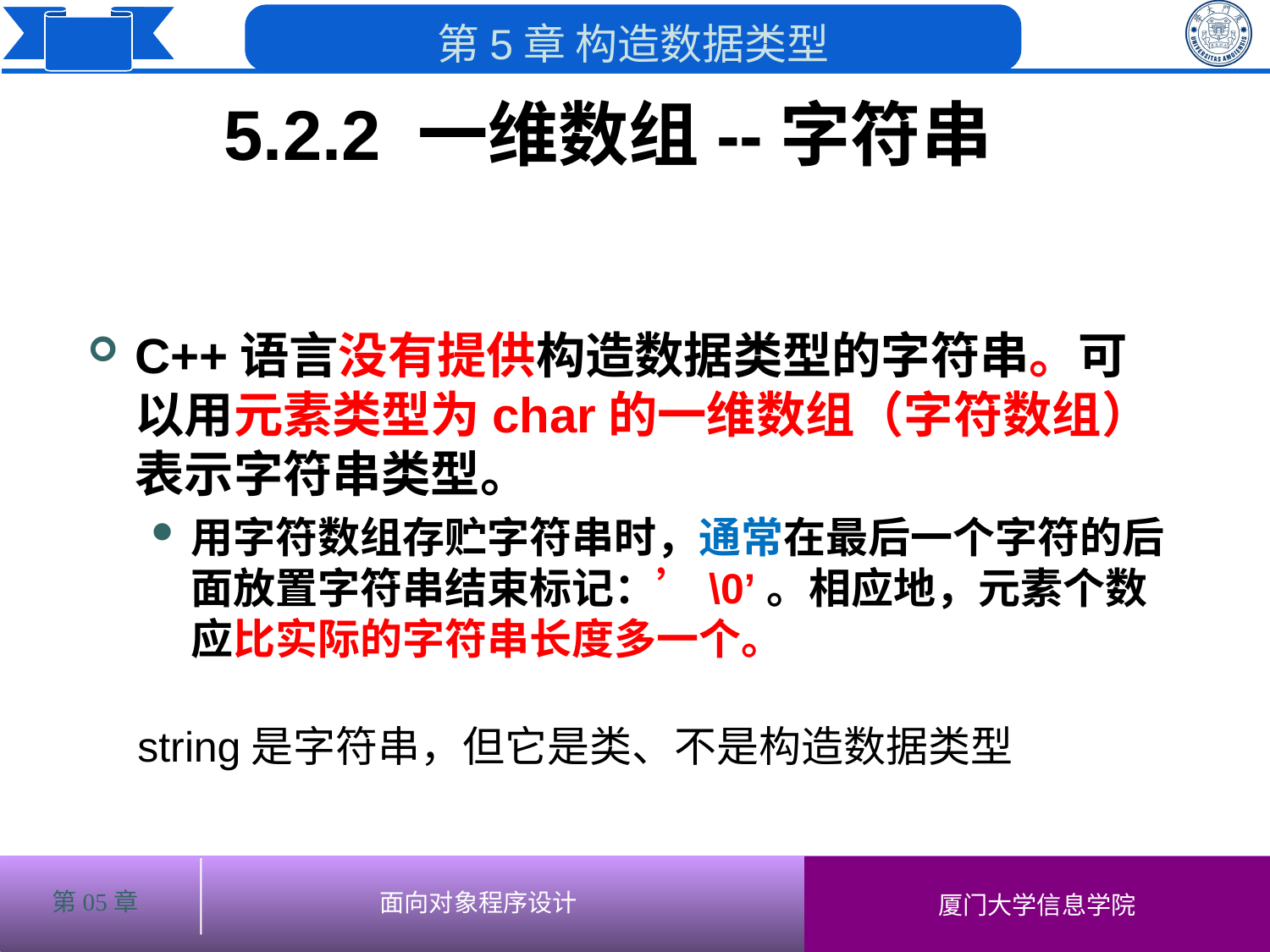

5.2.2 一维数组--字符串
# C++语言没有提供构造数据类型的字符串。可以用元素类型为char的一维数组（字符数组）表示字符串类型。
用字符数组存贮字符串时，通常在最后一个字符的后面放置字符串结束标记：’\0’。相应地，元素个数应比实际的字符串长度多一个。
string是字符串，但它是类、不是构造数据类型
17